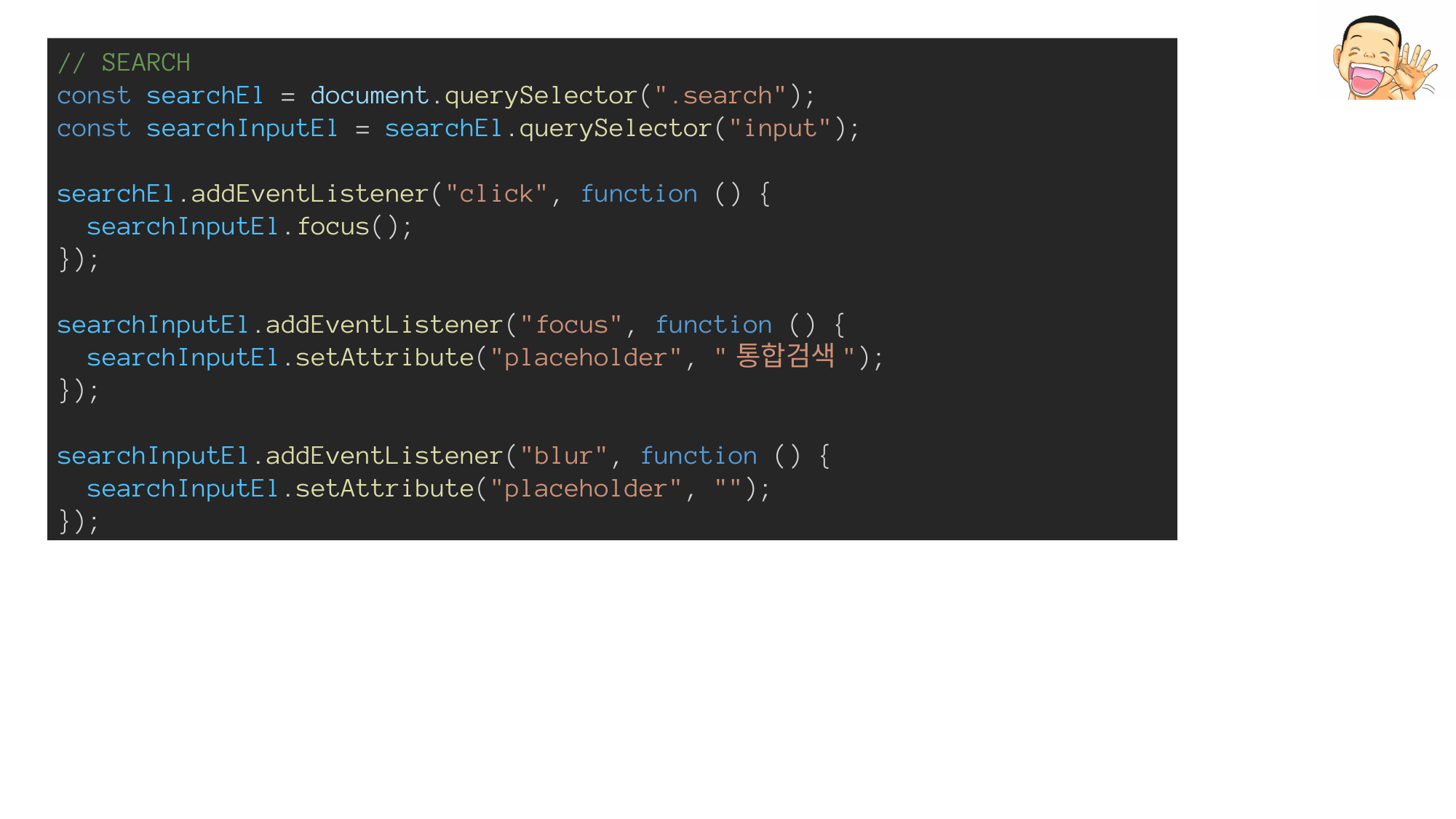

// SEARCH
const searchEl = document.querySelector(".search");
const searchInputEl = searchEl.querySelector("input");
searchEl.addEventListener("click", function () {
  searchInputEl.focus();
});
searchInputEl.addEventListener("focus", function () {
  searchInputEl.setAttribute("placeholder", "통합검색");
});
searchInputEl.addEventListener("blur", function () {
  searchInputEl.setAttribute("placeholder", "");
});